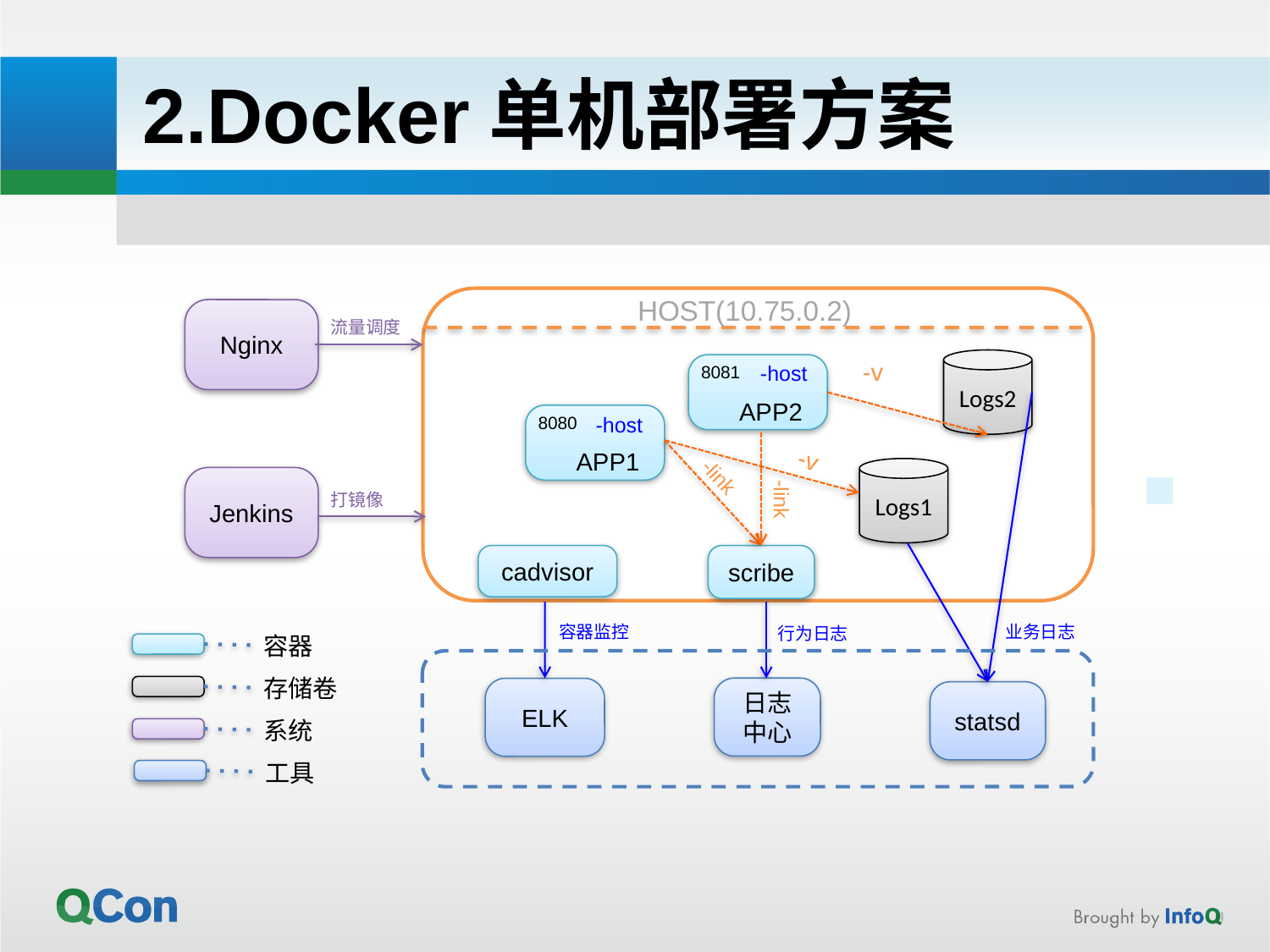

2.Docker单机部署方案
HOST(10.75.0.2)

Nginx
流量调度
Logs2
-v
-host

8081
APP2

8080
-host
-v
APP1
Logs1
-link
Jenkins
打镜像
-link
cadvisor
scribe
容器监控
业务日志
行为日志
容器

存储卷

日志中心
ELK
statsd
系统

工具